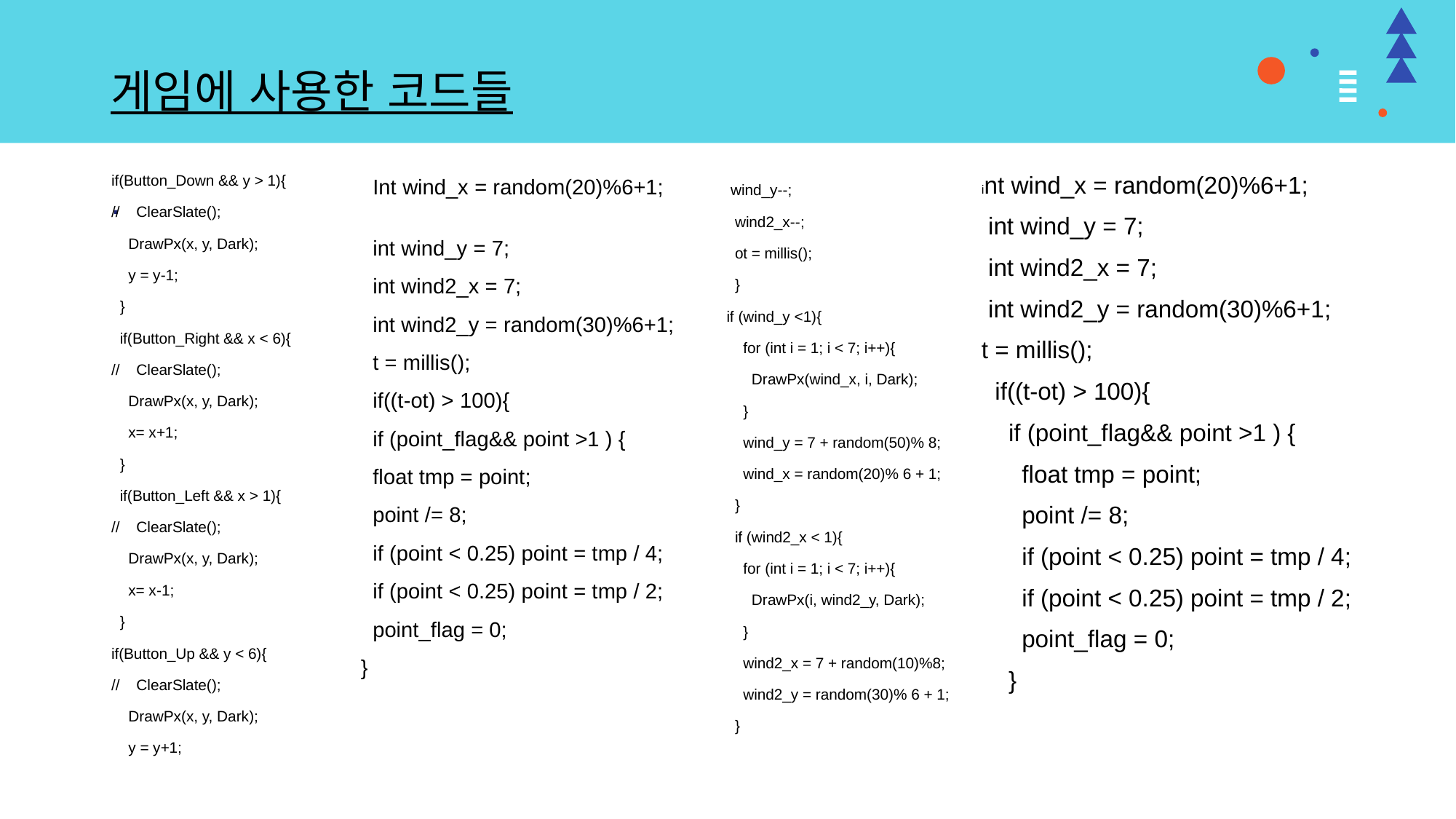

# 게임에 사용한 코드들
if(Button_Down && y > 1){
//    ClearSlate();
    DrawPx(x, y, Dark);
    y = y-1;
  }
  if(Button_Right && x < 6){
//    ClearSlate();
    DrawPx(x, y, Dark);
    x= x+1;
  }
  if(Button_Left && x > 1){
//    ClearSlate();
    DrawPx(x, y, Dark);
    x= x-1;
  }
if(Button_Up && y < 6){
//    ClearSlate();
    DrawPx(x, y, Dark);
    y = y+1;
int wind_x = random(20)%6+1;
 int wind_y = 7;
 int wind2_x = 7;
 int wind2_y = random(30)%6+1;
t = millis();
  if((t-ot) > 100){
    if (point_flag&& point >1 ) {
      float tmp = point;
      point /= 8;
      if (point < 0.25) point = tmp / 4;
      if (point < 0.25) point = tmp / 2;
      point_flag = 0;
    }
      Int wind_x = random(20)%6+1;
      int wind_y = 7;
      int wind2_x = 7;
      int wind2_y = random(30)%6+1;
      t = millis();
      if((t-ot) > 100){
      if (point_flag&& point >1 ) {
      float tmp = point;
      point /= 8;
      if (point < 0.25) point = tmp / 4;
      if (point < 0.25) point = tmp / 2;
      point_flag = 0;
    }
.
 wind_y--;
  wind2_x--;
  ot = millis();
  }
if (wind_y <1){
    for (int i = 1; i < 7; i++){
      DrawPx(wind_x, i, Dark);
    }
    wind_y = 7 + random(50)% 8;
    wind_x = random(20)% 6 + 1;
  }
  if (wind2_x < 1){
    for (int i = 1; i < 7; i++){
      DrawPx(i, wind2_y, Dark);
    }
    wind2_x = 7 + random(10)%8;
    wind2_y = random(30)% 6 + 1;
  }